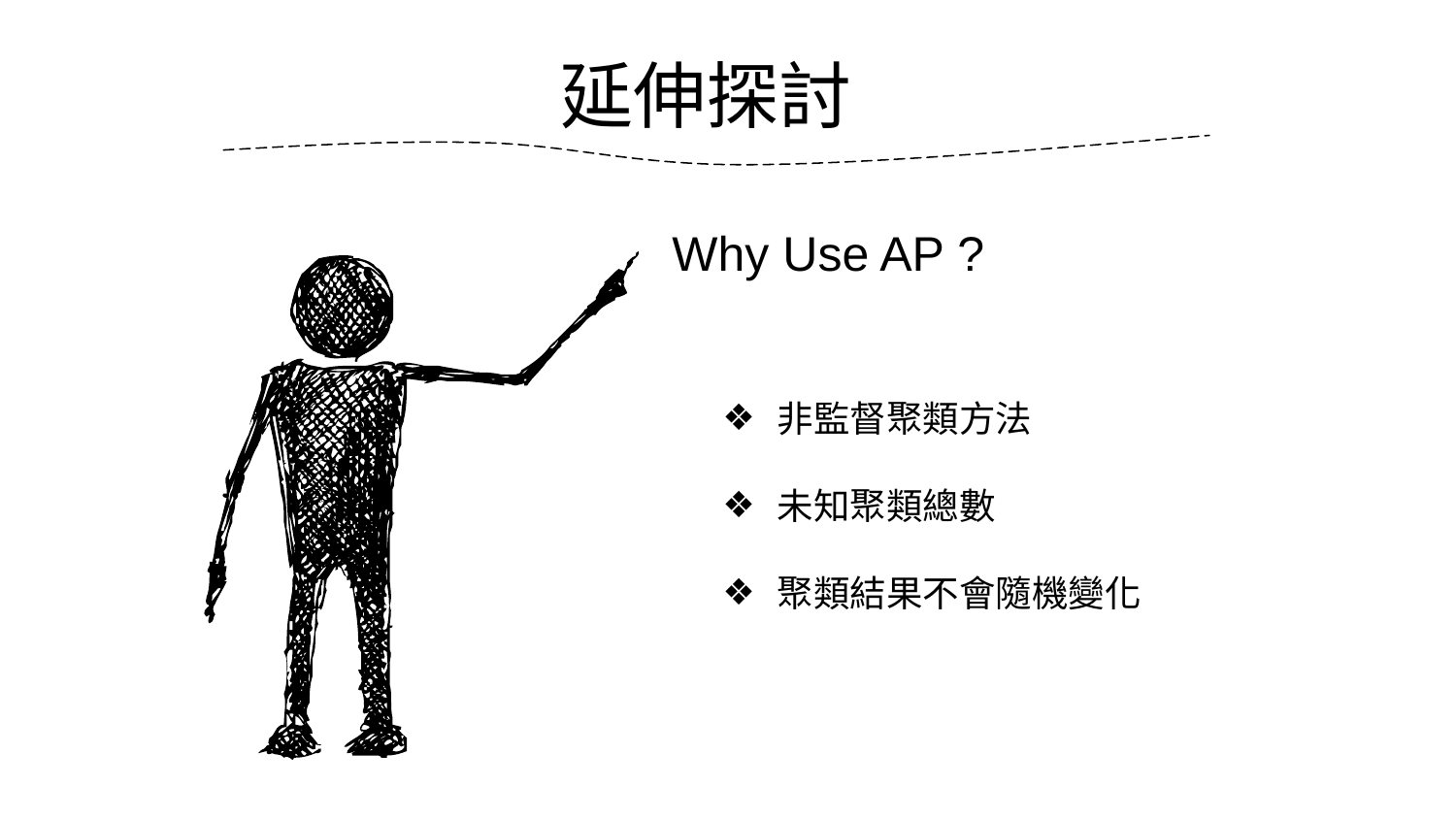

延伸探討

Why Use AP ?

非監督聚類方法
未知聚類總數
聚類結果不會隨機變化